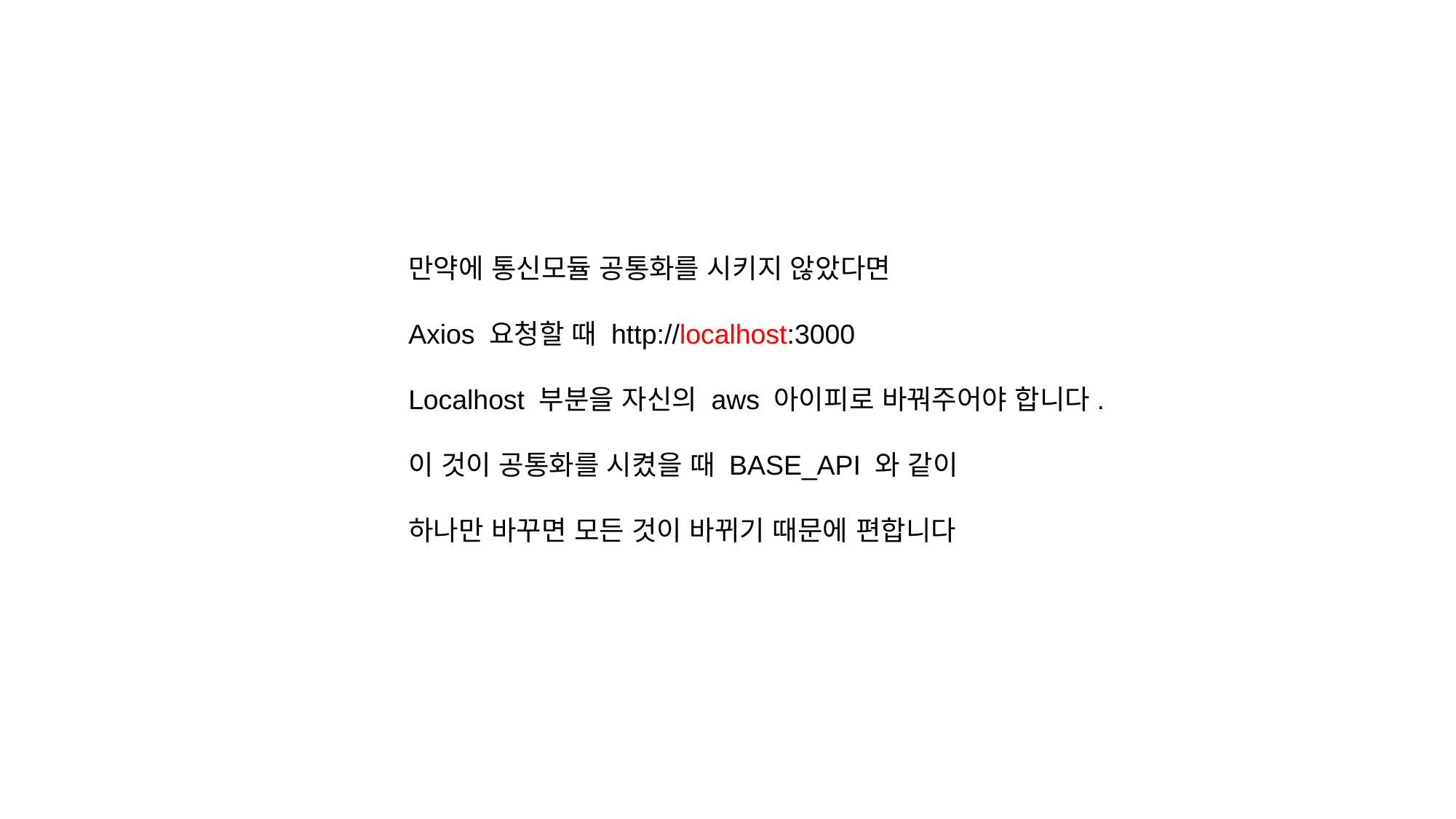

만약에 통신모듈 공통화를 시키지 않았다면

Axios 요청할 때 http://localhost:3000

Localhost 부분을 자신의 aws 아이피로 바꿔주어야 합니다.

이 것이 공통화를 시켰을 때 BASE_API 와 같이

하나만 바꾸면 모든 것이 바뀌기 때문에 편합니다